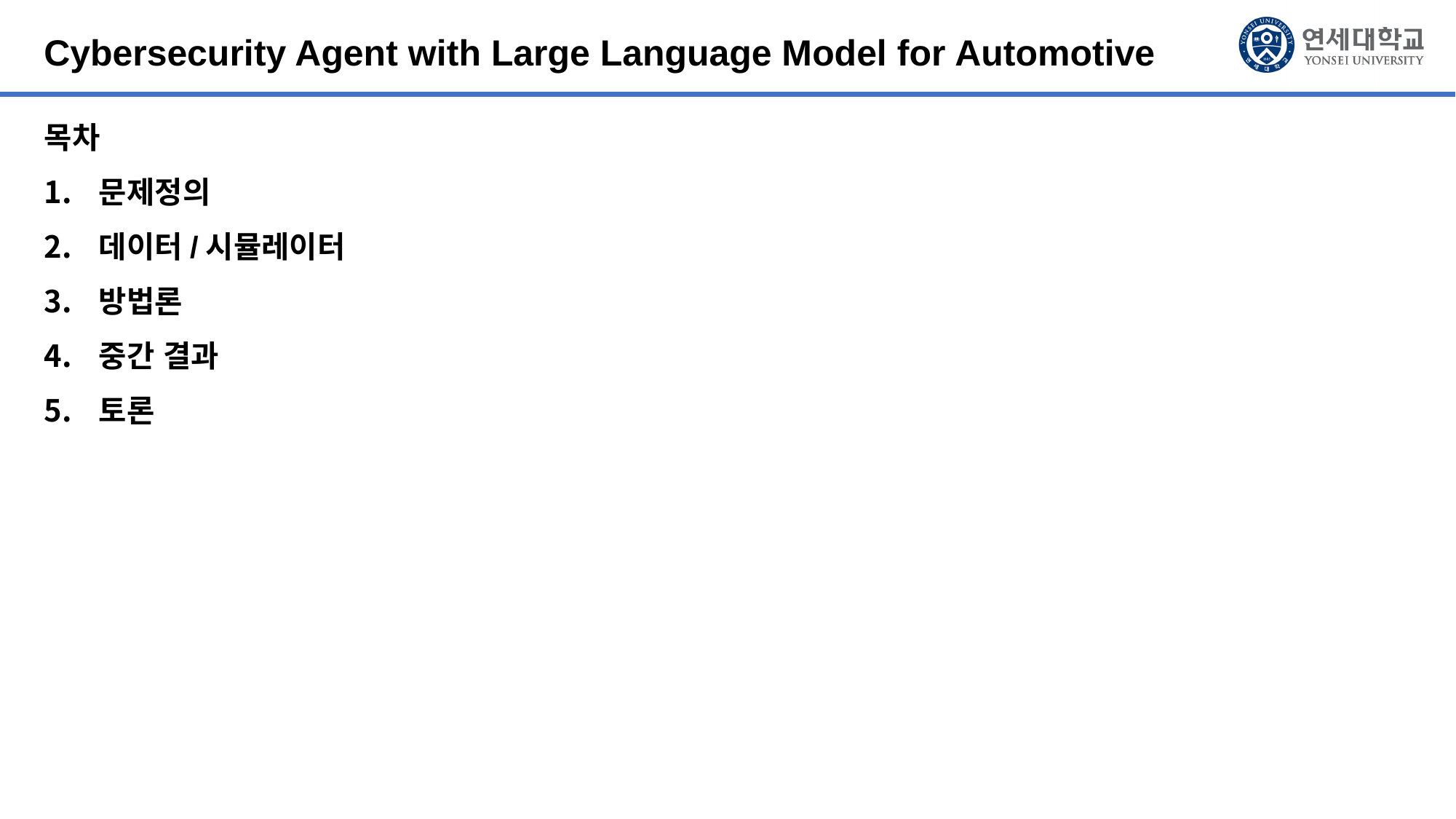

Cybersecurity Agent with Large Language Model for Automotive
목차
문제정의
데이터/시뮬레이터
방법론
중간 결과
토론